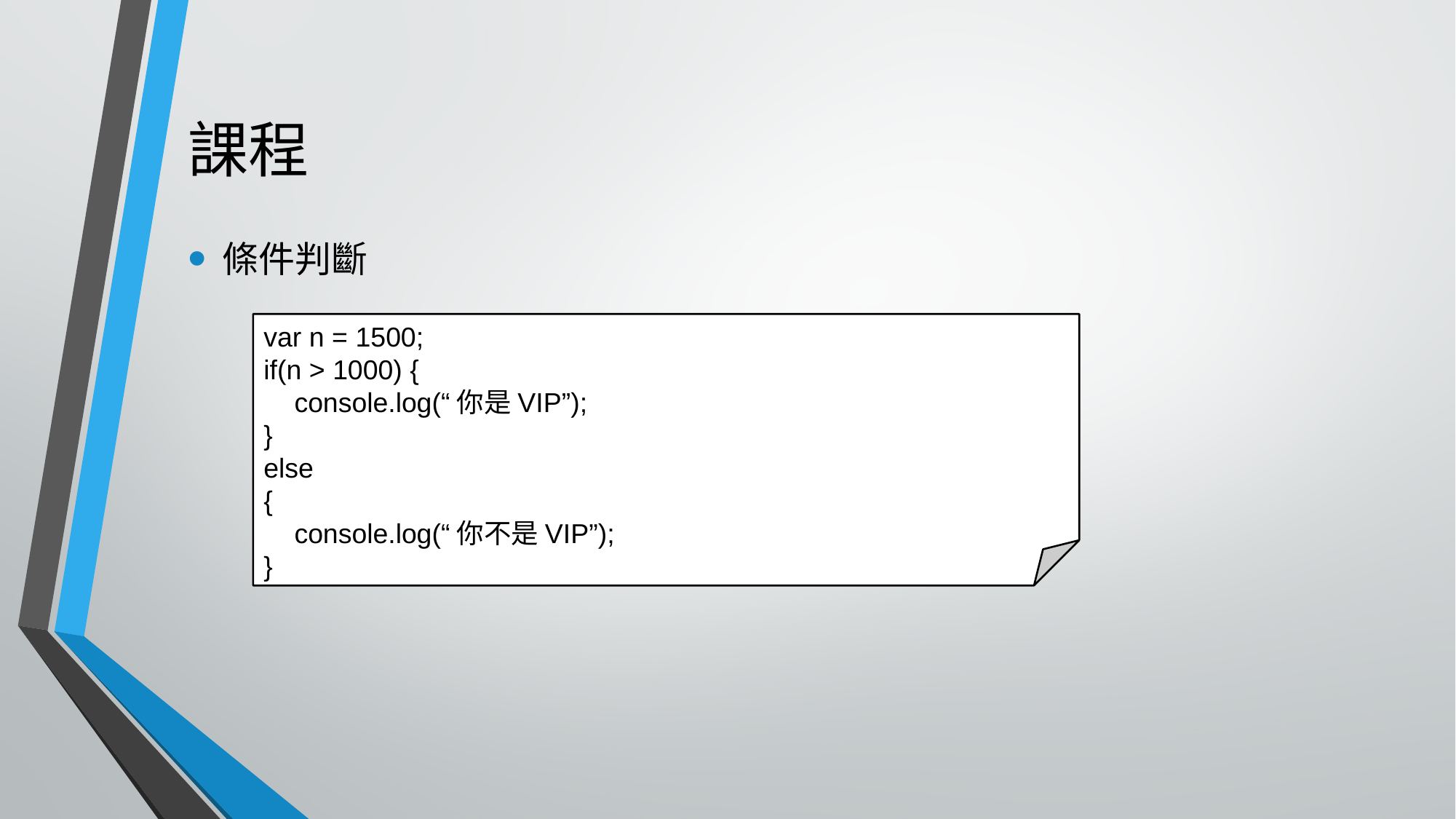

# 課程
條件判斷
var n = 1500;
if(n > 1000) {
    console.log(“你是VIP”);
}
else
{
    console.log(“你不是VIP”);
}